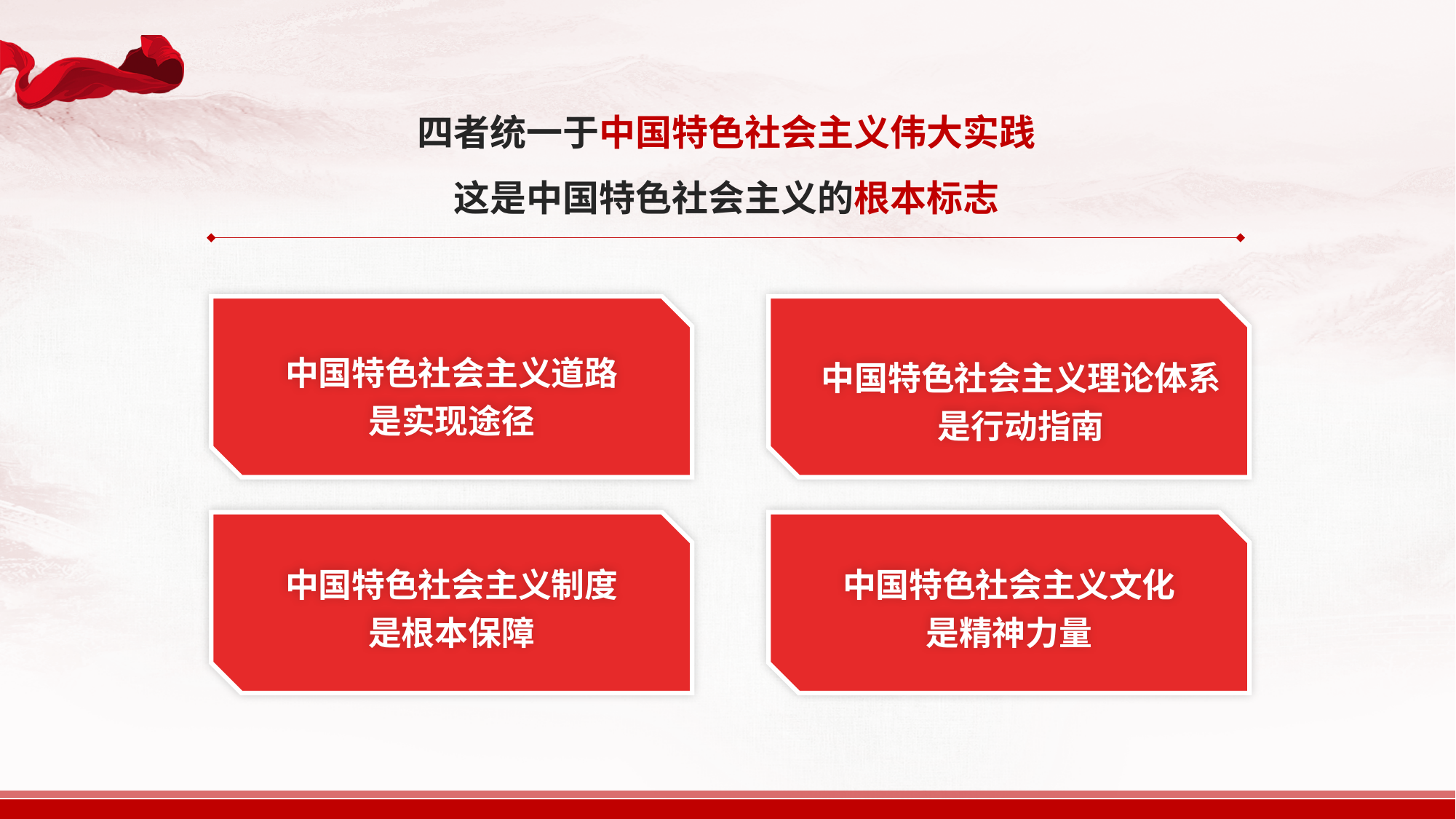

四者统一于中国特色社会主义伟大实践
这是中国特色社会主义的根本标志

中国特色社会主义道路
是实现途径
中国特色社会主义理论体系
是行动指南

中国特色社会主义制度
是根本保障
中国特色社会主义文化
是精神力量